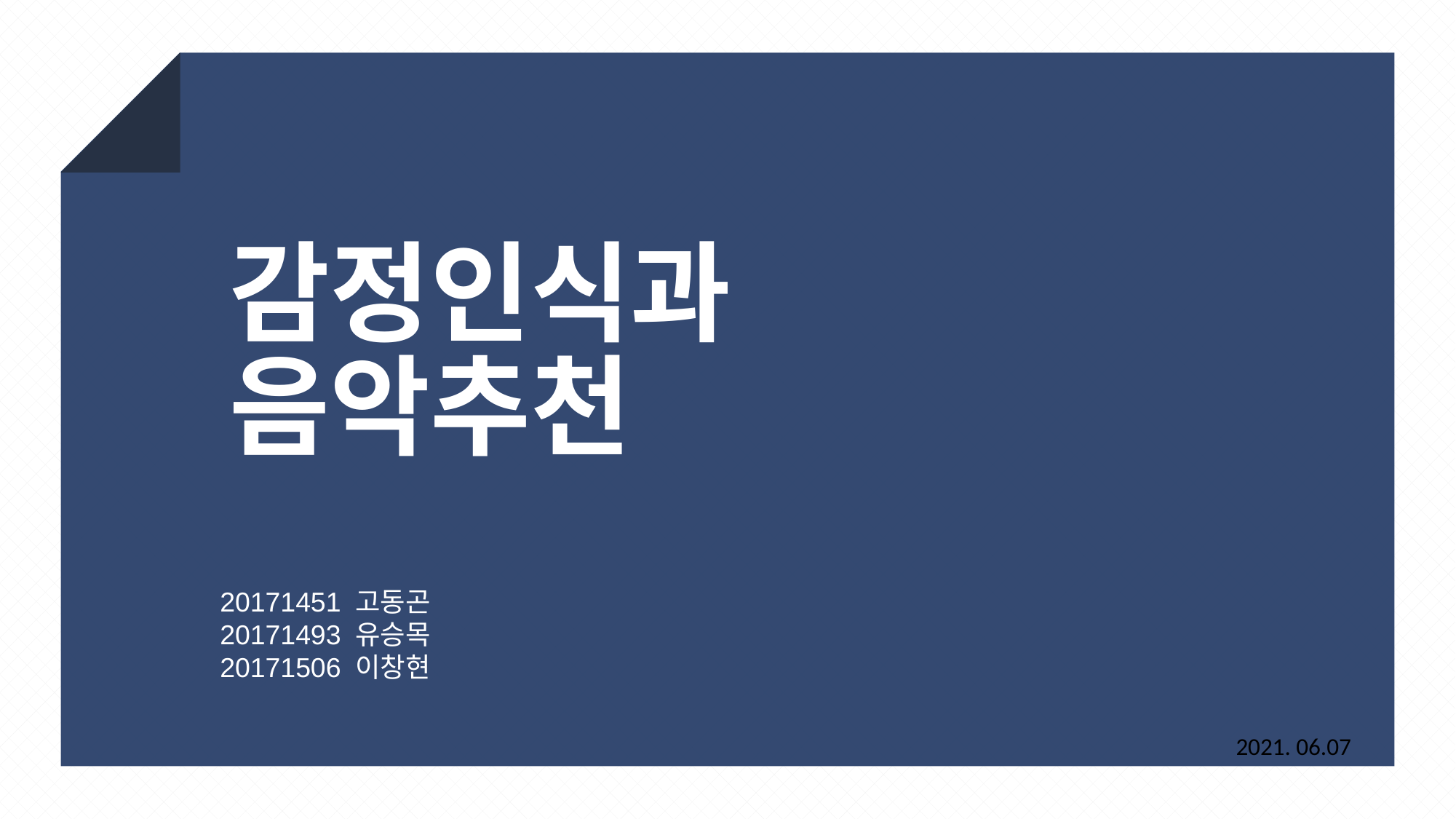

감정인식과
음악추천
20171451 고동곤
20171493 유승목
20171506 이창현
2021. 06.07